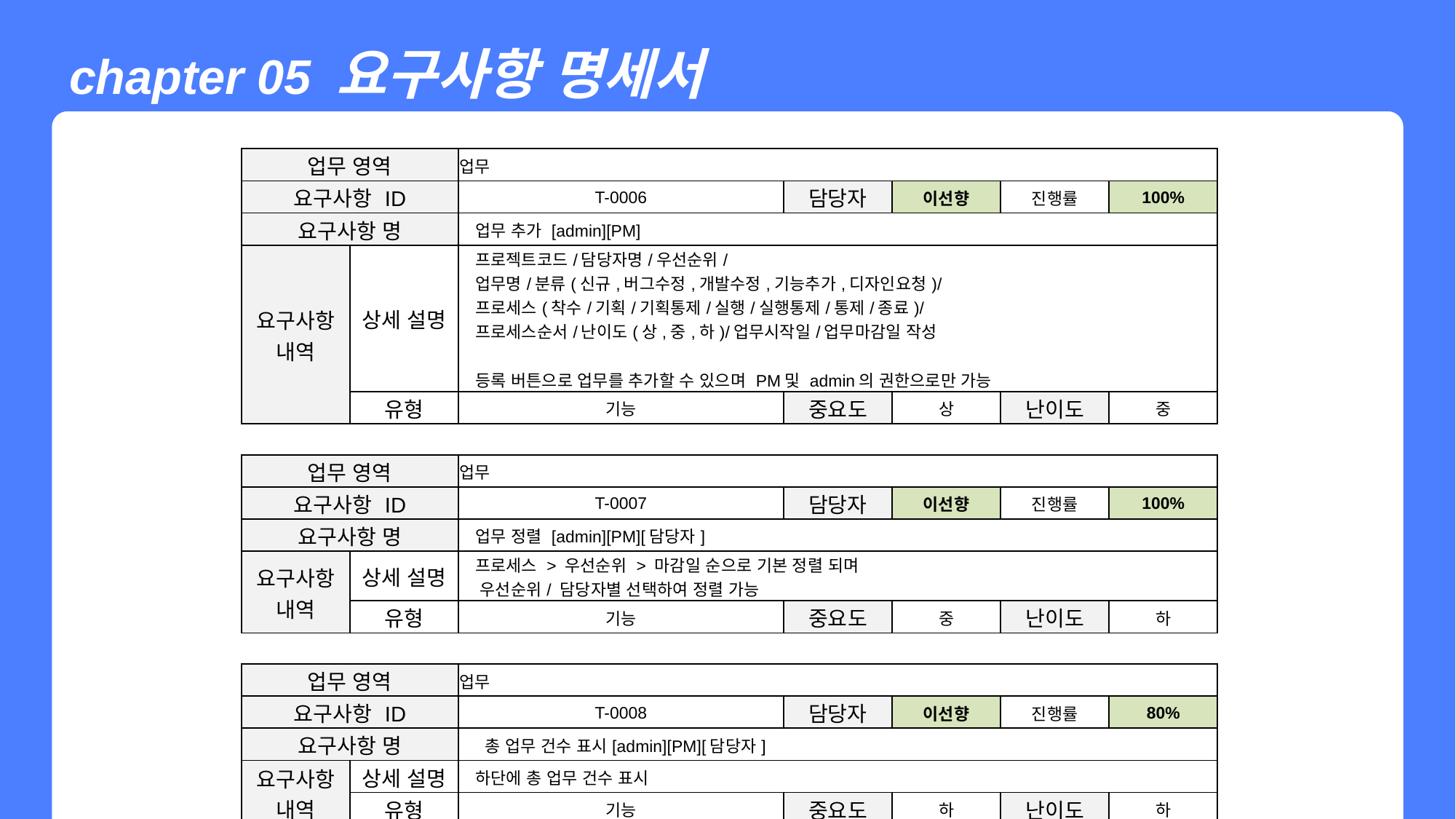

chapter 05 요구사항 명세서
| 업무 영역 |  | 업무 |  |  |  |  |  |  |
| --- | --- | --- | --- | --- | --- | --- | --- | --- |
| 요구사항 ID |  | T-0006 |  |  | 담당자 | 이선향 | 진행률 | 100% |
| 요구사항 명 |  | 업무 추가 [admin][PM] |  |  |  |  |  |  |
| 요구사항 내역 | 상세 설명 | 프로젝트코드/담당자명/우선순위/ 업무명/분류(신규,버그수정,개발수정,기능추가,디자인요청)/ 프로세스(착수/기획/기획통제/실행/실행통제/통제/종료)/ 프로세스순서/난이도(상,중,하)/업무시작일/업무마감일 작성 등록 버튼으로 업무를 추가할 수 있으며 PM및 admin의 권한으로만 가능 |  |  |  |  |  |  |
|  | 유형 | 기능 |  |  | 중요도 | 상 | 난이도 | 중 |
|  |  |  |  |  |  |  |  |  |
| 업무 영역 |  | 업무 |  |  |  |  |  |  |
| 요구사항 ID |  | T-0007 |  |  | 담당자 | 이선향 | 진행률 | 100% |
| 요구사항 명 |  | 업무 정렬 [admin][PM][담당자] |  |  |  |  |  |  |
| 요구사항 내역 | 상세 설명 | 프로세스 > 우선순위 > 마감일 순으로 기본 정렬 되며 우선순위/ 담당자별 선택하여 정렬 가능 |  |  |  |  |  |  |
|  | 유형 | 기능 |  |  | 중요도 | 중 | 난이도 | 하 |
|  |  |  |  |  |  |  |  |  |
| 업무 영역 |  | 업무 |  |  |  |  |  |  |
| 요구사항 ID |  | T-0008 |  |  | 담당자 | 이선향 | 진행률 | 80% |
| 요구사항 명 |  | 총 업무 건수 표시[admin][PM][담당자] |  |  |  |  |  |  |
| 요구사항 내역 | 상세 설명 | 하단에 총 업무 건수 표시 |  |  |  |  |  |  |
|  | 유형 | 기능 |  |  | 중요도 | 하 | 난이도 | 하 |